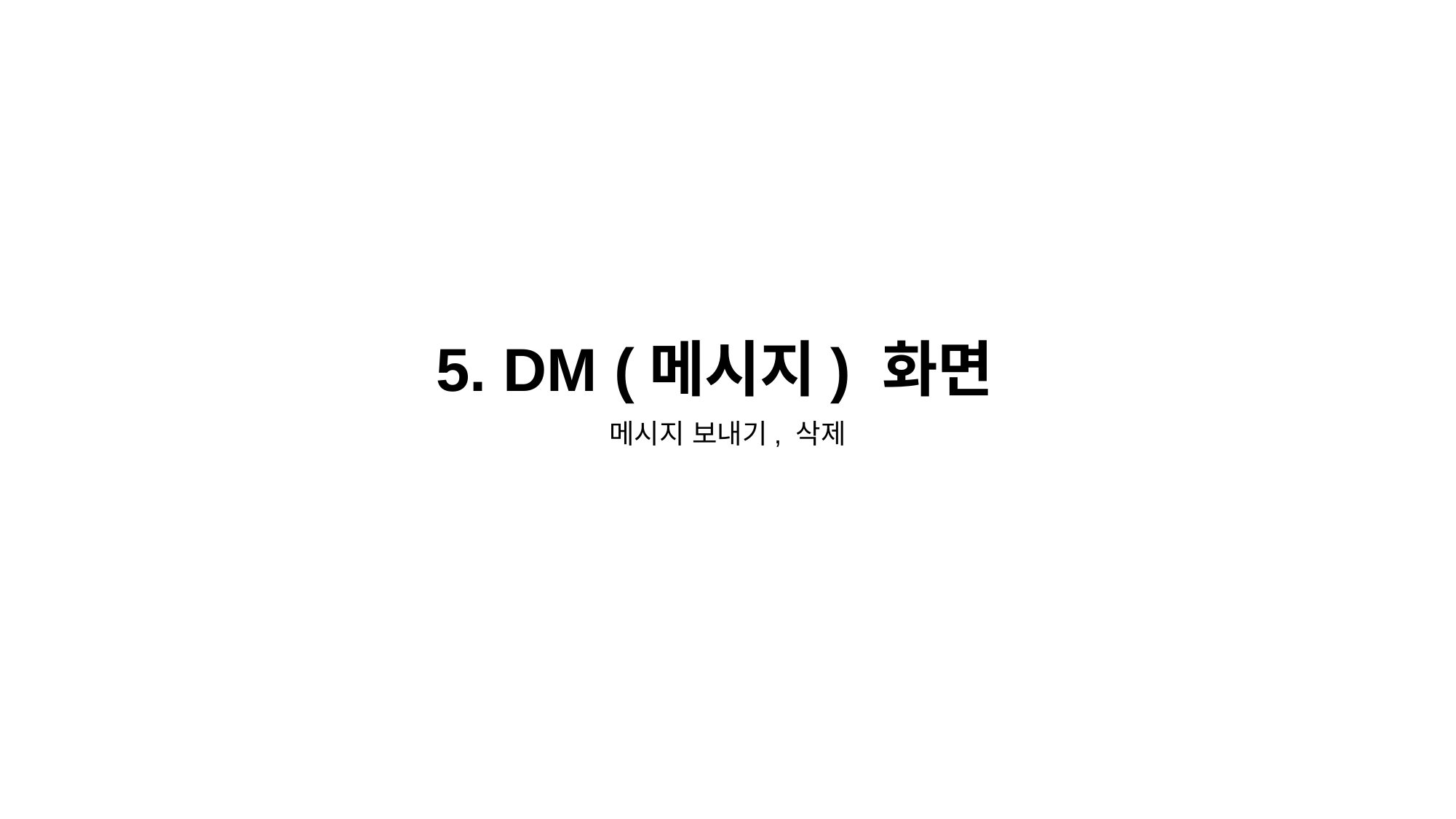

5. DM (메시지) 화면
메시지 보내기, 삭제